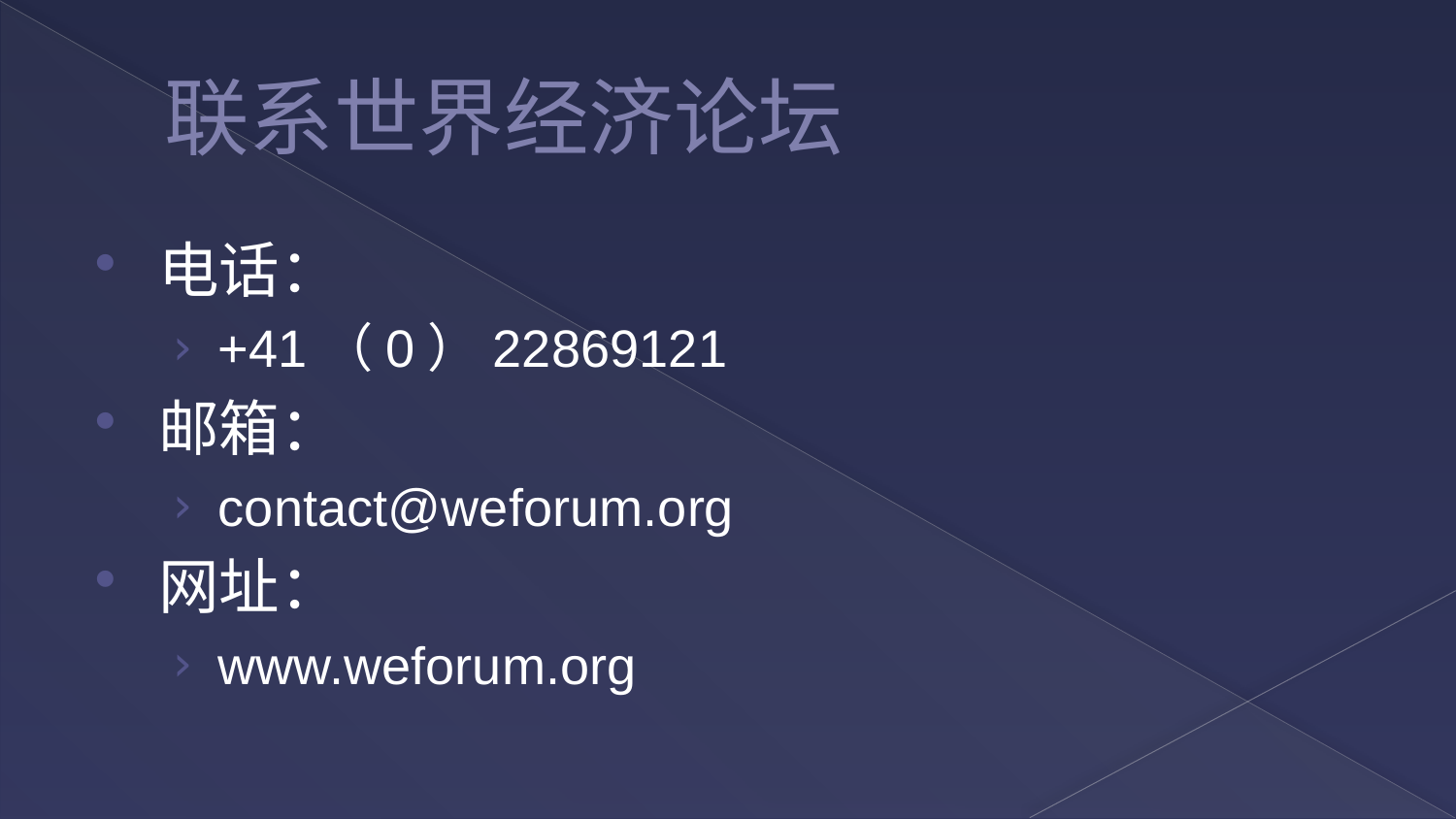

# 联系世界经济论坛
电话：
+41（0）22869121
邮箱：
contact@weforum.org
网址：
www.weforum.org